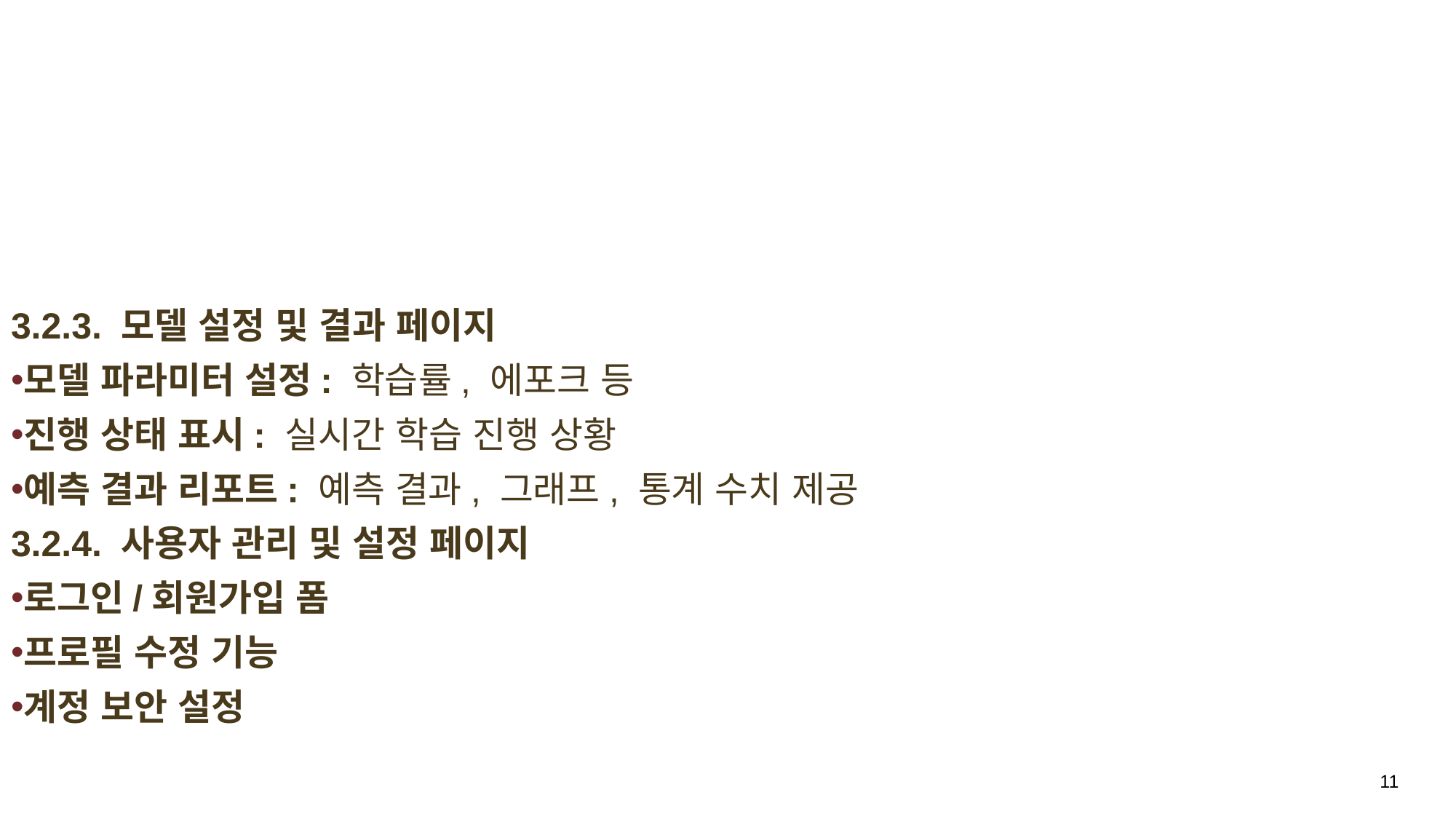

3.2.3. 모델 설정 및 결과 페이지
모델 파라미터 설정: 학습률, 에포크 등
진행 상태 표시: 실시간 학습 진행 상황
예측 결과 리포트: 예측 결과, 그래프, 통계 수치 제공
3.2.4. 사용자 관리 및 설정 페이지
로그인/회원가입 폼
프로필 수정 기능
계정 보안 설정
11